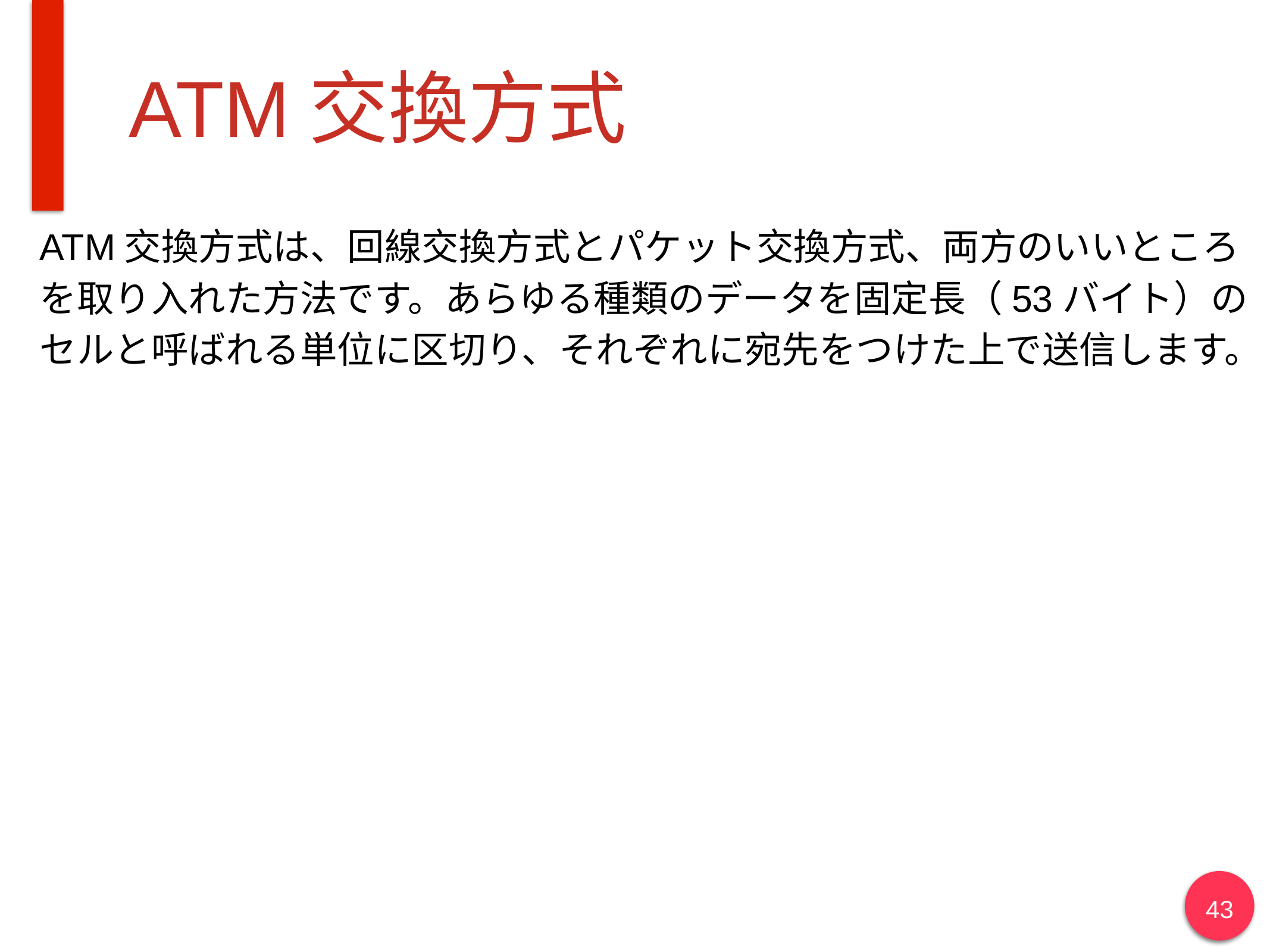

# ATM交換方式
ATM交換方式は、回線交換方式とパケット交換方式、両方のいいところ
を取り入れた方法です。あらゆる種類のデータを固定長（53バイト）の
セルと呼ばれる単位に区切り、それぞれに宛先をつけた上で送信します。
43